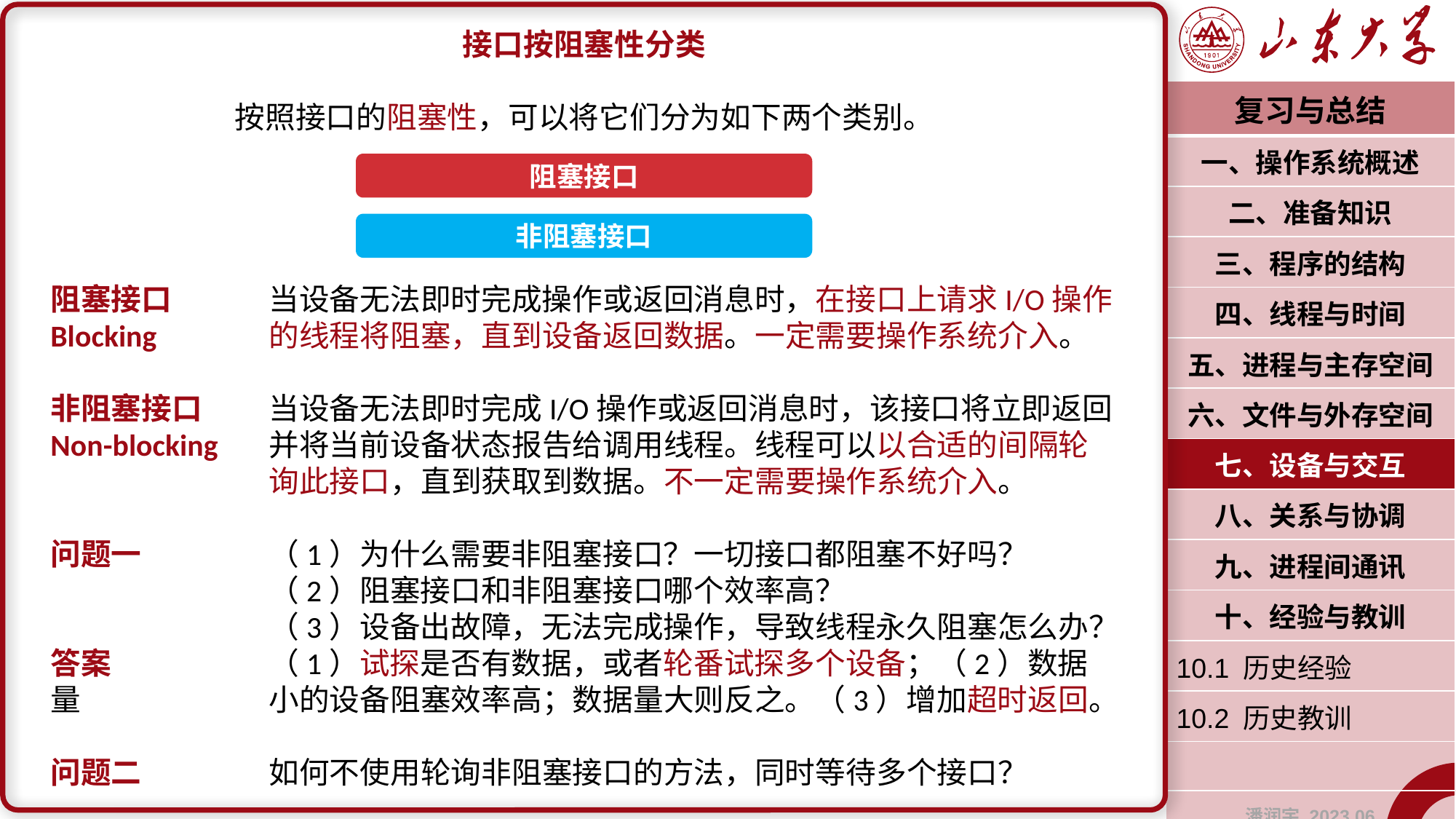

接口按阻塞性分类

按照接口的阻塞性，可以将它们分为如下两个类别。

阻塞接口	当设备无法即时完成操作或返回消息时，在接口上请求I/O操作Blocking		的线程将阻塞，直到设备返回数据。一定需要操作系统介入。

非阻塞接口	当设备无法即时完成I/O操作或返回消息时，该接口将立即返回Non-blocking	并将当前设备状态报告给调用线程。线程可以以合适的间隔轮		询此接口，直到获取到数据。不一定需要操作系统介入。

问题一		（1）为什么需要非阻塞接口？一切接口都阻塞不好吗？
		（2）阻塞接口和非阻塞接口哪个效率高？
		（3）设备出故障，无法完成操作，导致线程永久阻塞怎么办？
答案		（1）试探是否有数据，或者轮番试探多个设备；（2）数据量		小的设备阻塞效率高；数据量大则反之。（3）增加超时返回。

问题二		如何不使用轮询非阻塞接口的方法，同时等待多个接口？
| 复习与总结 |
| --- |
| 一、操作系统概述 |
| 二、准备知识 |
| 三、程序的结构 |
| 四、线程与时间 |
| 五、进程与主存空间 |
| 六、文件与外存空间 |
| 七、设备与交互 |
| 八、关系与协调 |
| 九、进程间通讯 |
| 十、经验与教训 |
| 10.1 历史经验 |
| 10.2 历史教训 |
|  |
| 潘润宇 2023.06 |
阻塞接口
非阻塞接口